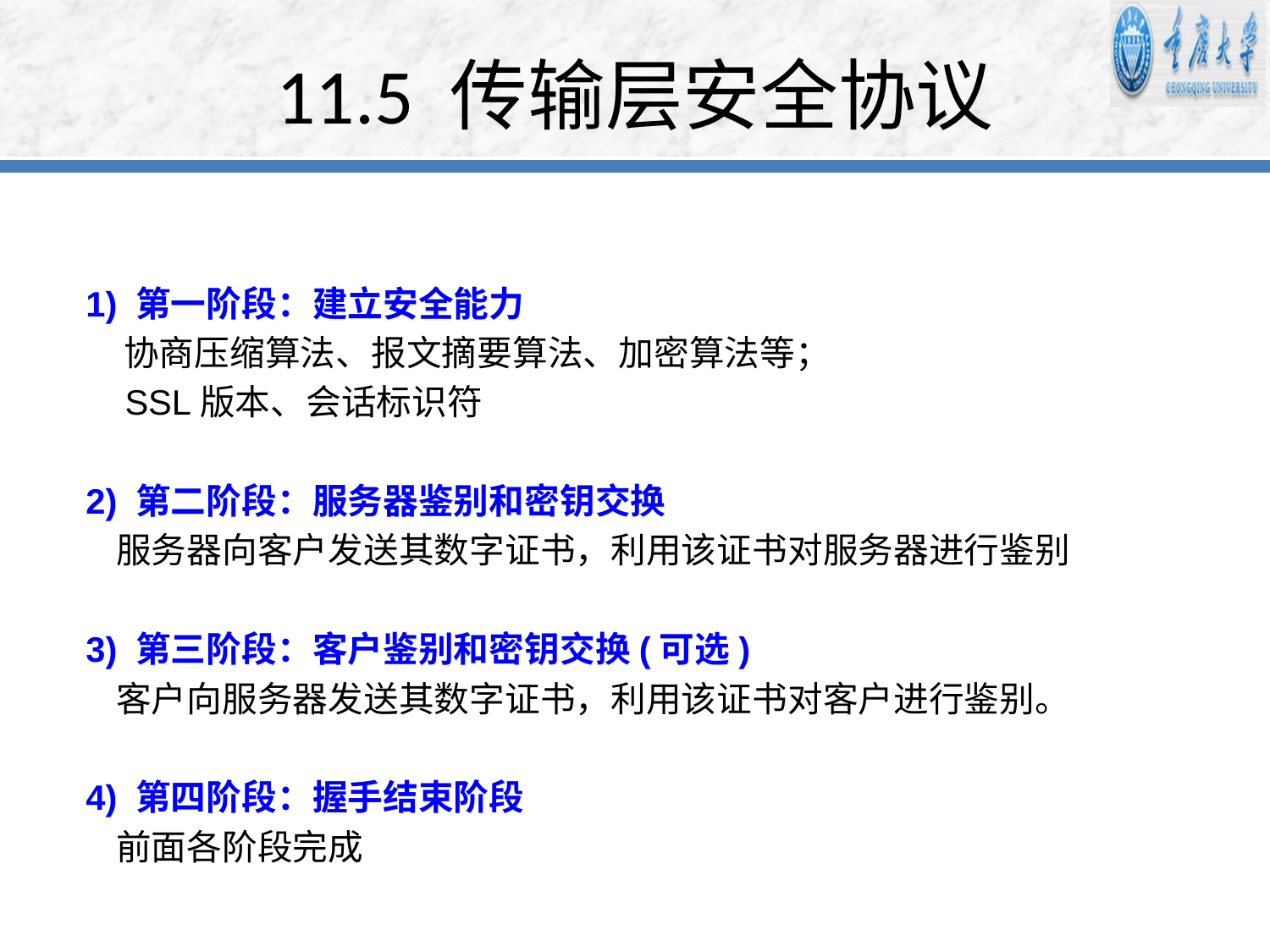

# 11.5 传输层安全协议
 1) 第一阶段：建立安全能力
     协商压缩算法、报文摘要算法、加密算法等；
     SSL版本、会话标识符

 2) 第二阶段：服务器鉴别和密钥交换
    服务器向客户发送其数字证书，利用该证书对服务器进行鉴别

 3) 第三阶段：客户鉴别和密钥交换(可选)
    客户向服务器发送其数字证书，利用该证书对客户进行鉴别。

 4) 第四阶段：握手结束阶段
    前面各阶段完成